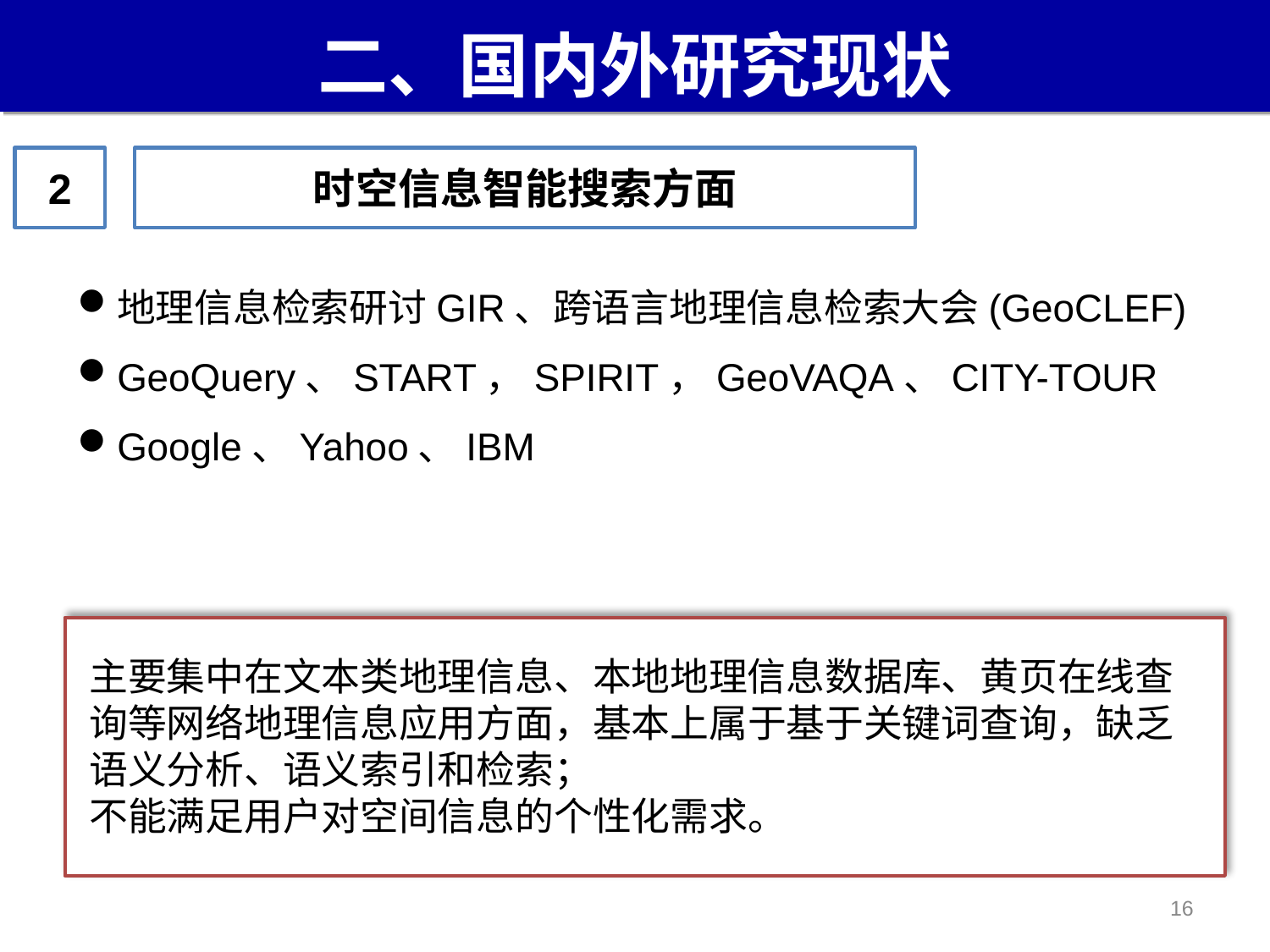

# 二、国内外研究现状
2
时空信息智能搜索方面
地理信息检索研讨GIR、跨语言地理信息检索大会(GeoCLEF)
GeoQuery、START，SPIRIT，GeoVAQA、CITY-TOUR
Google、Yahoo、IBM

主要集中在文本类地理信息、本地地理信息数据库、黄页在线查询等网络地理信息应用方面，基本上属于基于关键词查询，缺乏语义分析、语义索引和检索；
不能满足用户对空间信息的个性化需求。
16